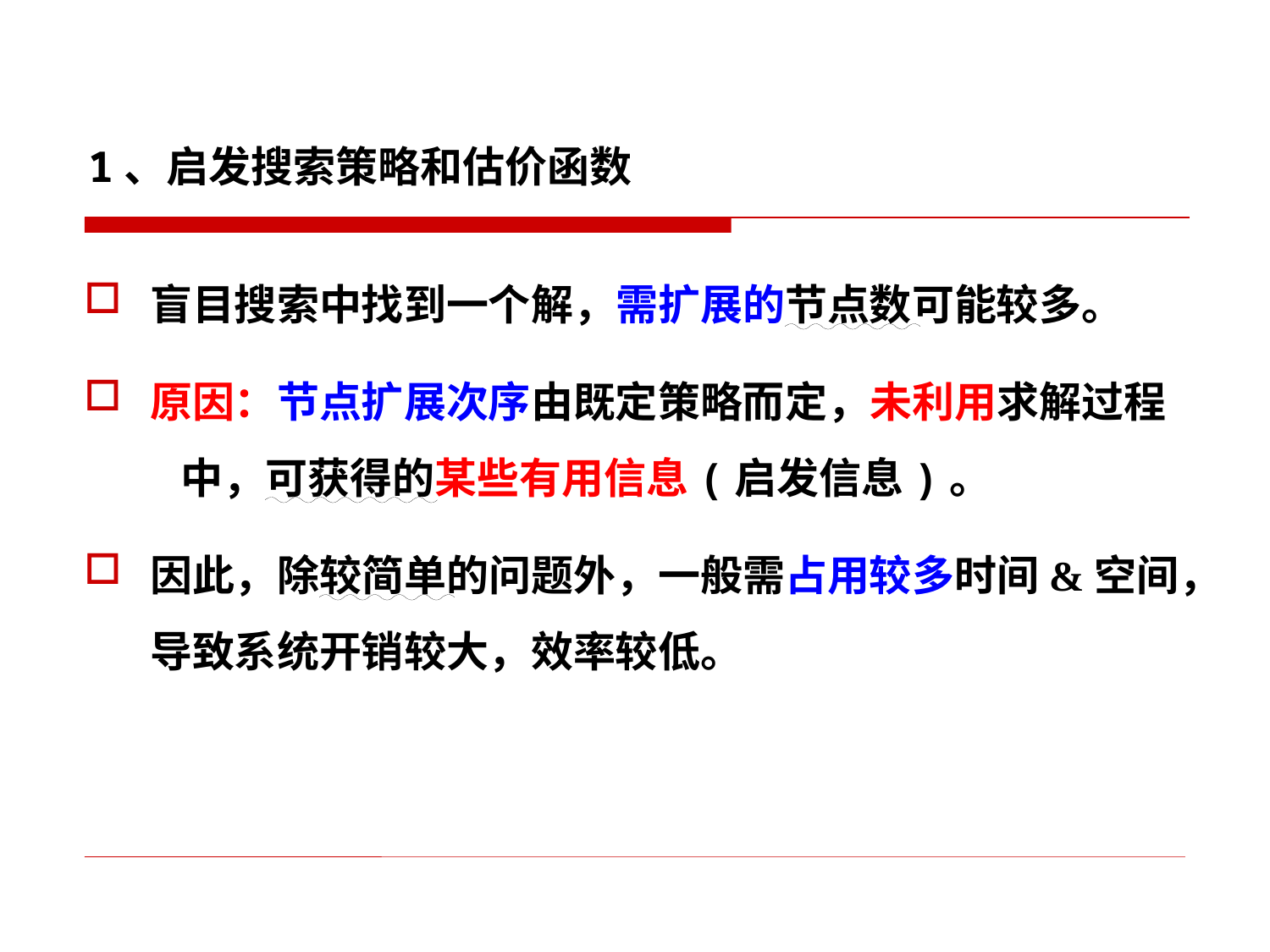

1、启发搜索策略和估价函数
盲目搜索中找到一个解，需扩展的节点数可能较多。
原因：节点扩展次序由既定策略而定，未利用求解过程
         中，可获得的某些有用信息(启发信息)。
因此，除较简单的问题外，一般需占用较多时间&空间，导致系统开销较大，效率较低。